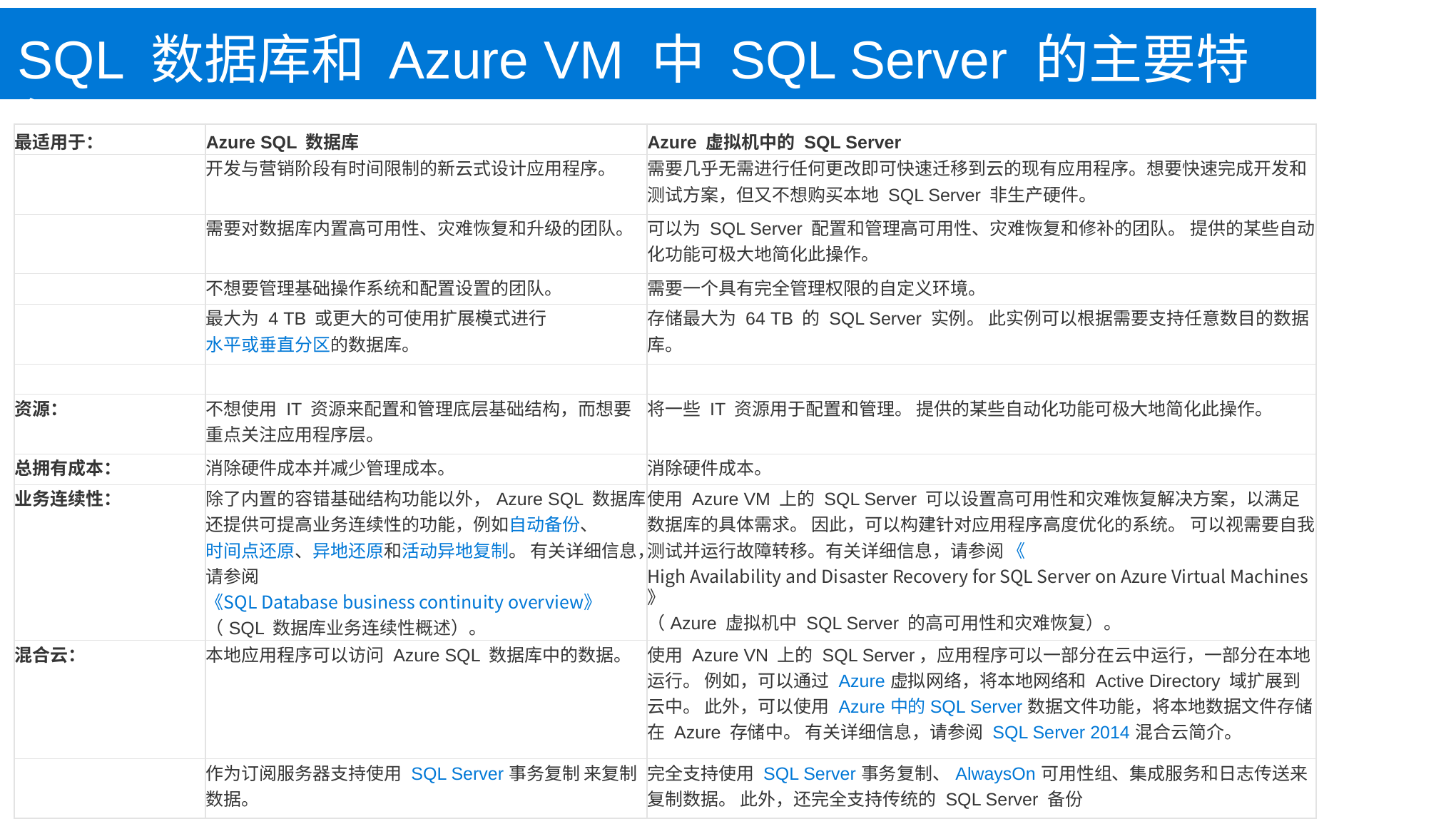

SQL 数据库和 Azure VM 中 SQL Server 的主要特征
| 最适用于： | Azure SQL 数据库 | Azure 虚拟机中的 SQL Server |
| --- | --- | --- |
|  | 开发与营销阶段有时间限制的新云式设计应用程序。 | 需要几乎无需进行任何更改即可快速迁移到云的现有应用程序。想要快速完成开发和测试方案，但又不想购买本地 SQL Server 非生产硬件。 |
|  | 需要对数据库内置高可用性、灾难恢复和升级的团队。 | 可以为 SQL Server 配置和管理高可用性、灾难恢复和修补的团队。 提供的某些自动化功能可极大地简化此操作。 |
|  | 不想要管理基础操作系统和配置设置的团队。 | 需要一个具有完全管理权限的自定义环境。 |
|  | 最大为 4 TB 或更大的可使用扩展模式进行水平或垂直分区的数据库。 | 存储最大为 64 TB 的 SQL Server 实例。 此实例可以根据需要支持任意数目的数据库。 |
|  |  |  |
| 资源： | 不想使用 IT 资源来配置和管理底层基础结构，而想要重点关注应用程序层。 | 将一些 IT 资源用于配置和管理。 提供的某些自动化功能可极大地简化此操作。 |
| 总拥有成本： | 消除硬件成本并减少管理成本。 | 消除硬件成本。 |
| 业务连续性： | 除了内置的容错基础结构功能以外，Azure SQL 数据库还提供可提高业务连续性的功能，例如自动备份、时间点还原、异地还原和活动异地复制。 有关详细信息，请参阅《SQL Database business continuity overview》（SQL 数据库业务连续性概述）。 | 使用 Azure VM 上的 SQL Server 可以设置高可用性和灾难恢复解决方案，以满足数据库的具体需求。 因此，可以构建针对应用程序高度优化的系统。 可以视需要自我测试并运行故障转移。有关详细信息，请参阅 《High Availability and Disaster Recovery for SQL Server on Azure Virtual Machines》（Azure 虚拟机中 SQL Server 的高可用性和灾难恢复）。 |
| 混合云： | 本地应用程序可以访问 Azure SQL 数据库中的数据。 | 使用 Azure VN 上的 SQL Server，应用程序可以一部分在云中运行，一部分在本地运行。 例如，可以通过 Azure 虚拟网络，将本地网络和 Active Directory 域扩展到云中。 此外，可以使用 Azure 中的 SQL Server 数据文件功能，将本地数据文件存储在 Azure 存储中。 有关详细信息，请参阅 SQL Server 2014 混合云简介。 |
|  | 作为订阅服务器支持使用 SQL Server 事务复制 来复制数据。 | 完全支持使用 SQL Server 事务复制、AlwaysOn 可用性组、集成服务和日志传送来复制数据。 此外，还完全支持传统的 SQL Server 备份 |